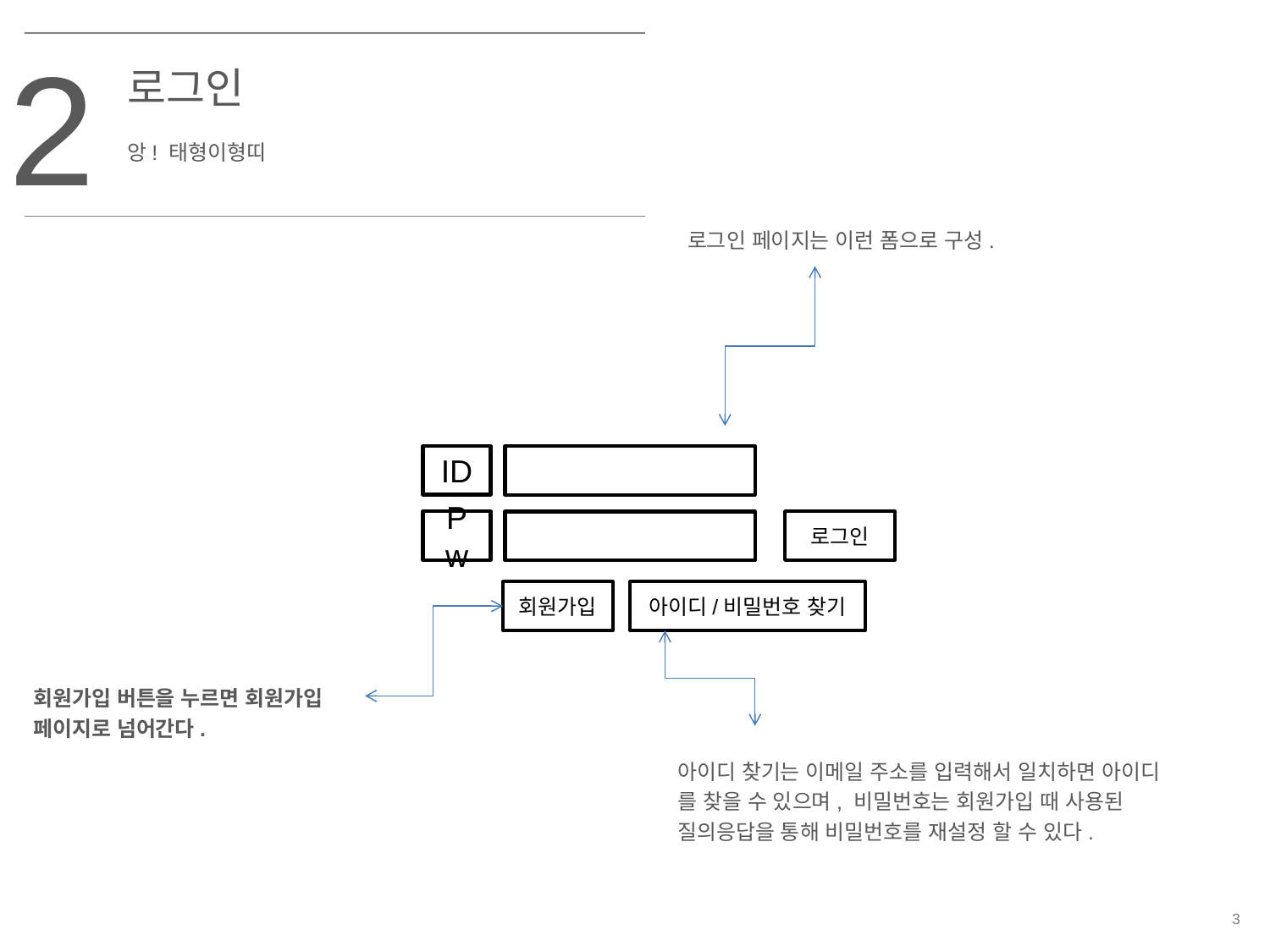

2
로그인
앙! 태형이형띠
로그인 페이지는 이런 폼으로 구성.
ID

Pw
로그인

회원가입
아이디/비밀번호 찾기
회원가입 버튼을 누르면 회원가입
페이지로 넘어간다.
아이디 찾기는 이메일 주소를 입력해서 일치하면 아이디
를 찾을 수 있으며, 비밀번호는 회원가입 때 사용된
질의응답을 통해 비밀번호를 재설정 할 수 있다.